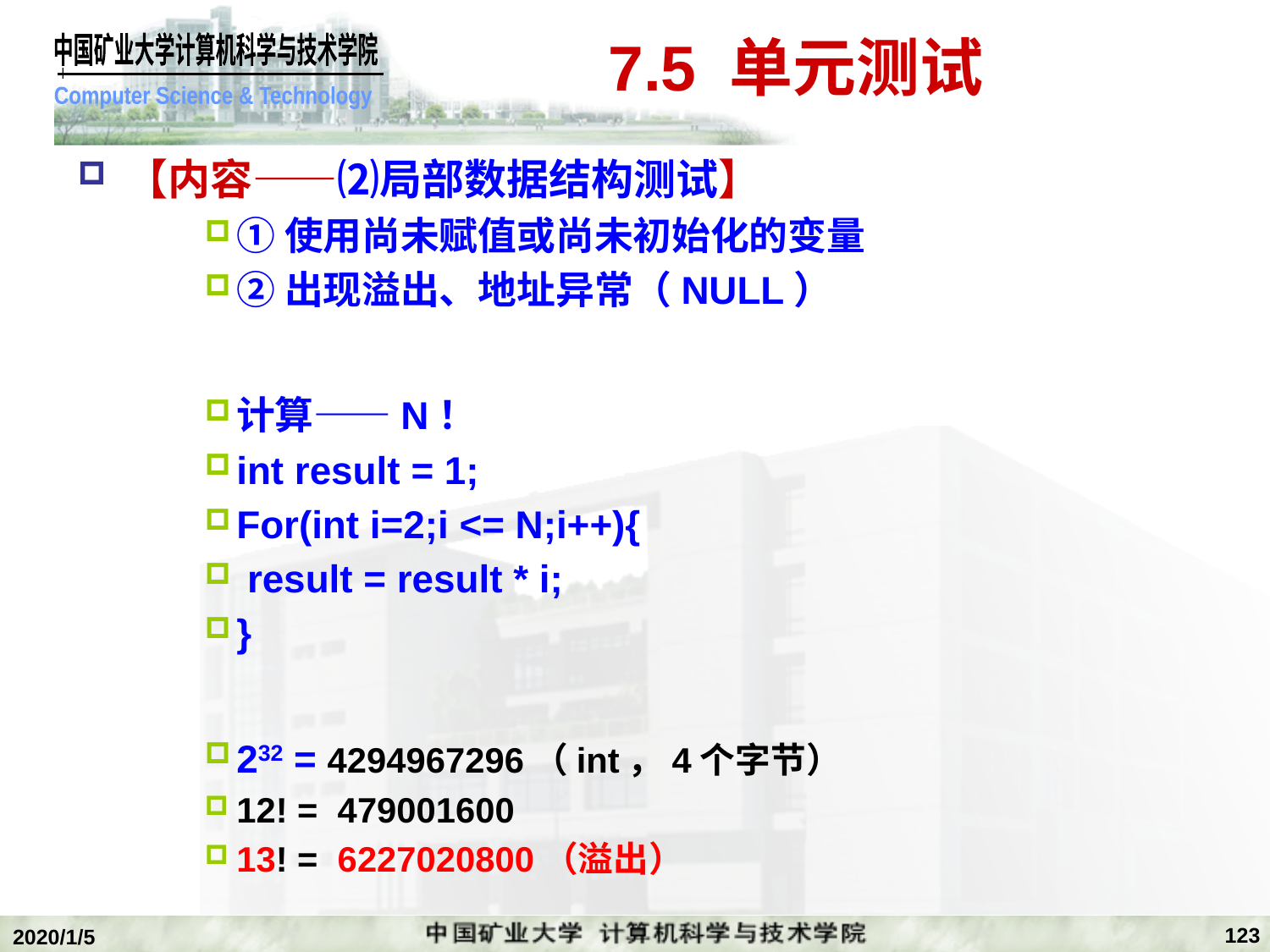

# 7.5 单元测试
【内容——⑵局部数据结构测试】
①使用尚未赋值或尚未初始化的变量
②出现溢出、地址异常（NULL）

计算——N！
int result = 1;
For(int i=2;i <= N;i++){
 result = result * i;
}

232 = 4294967296（int，4个字节）
12! =  479001600
13! =  6227020800（溢出）
123
2020/1/5